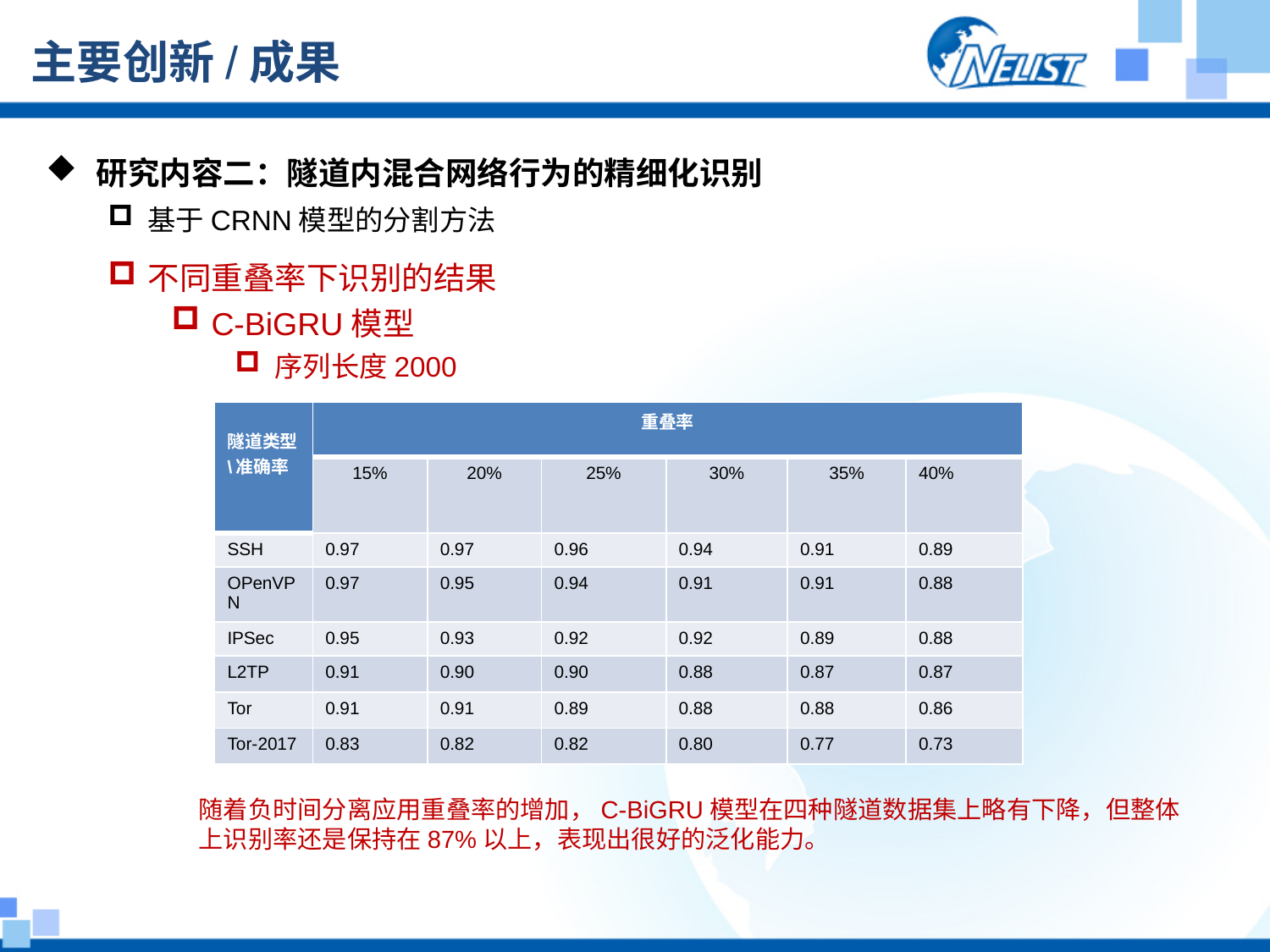

# 主要创新/成果
 研究内容二：隧道内混合网络行为的精细化识别
基于CRNN模型的分割方法
不同重叠率下识别的结果
C-BiGRU模型
序列长度2000
| 隧道类型\准确率 | 重叠率 |  |  |  |  |  |
| --- | --- | --- | --- | --- | --- | --- |
|  | 15% | 20% | 25% | 30% | 35% | 40% |
| SSH | 0.97 | 0.97 | 0.96 | 0.94 | 0.91 | 0.89 |
| OPenVPN | 0.97 | 0.95 | 0.94 | 0.91 | 0.91 | 0.88 |
| IPSec | 0.95 | 0.93 | 0.92 | 0.92 | 0.89 | 0.88 |
| L2TP | 0.91 | 0.90 | 0.90 | 0.88 | 0.87 | 0.87 |
| Tor | 0.91 | 0.91 | 0.89 | 0.88 | 0.88 | 0.86 |
| Tor-2017 | 0.83 | 0.82 | 0.82 | 0.80 | 0.77 | 0.73 |
随着负时间分离应用重叠率的增加，C-BiGRU模型在四种隧道数据集上略有下降，但整体上识别率还是保持在87%以上，表现出很好的泛化能力。
37